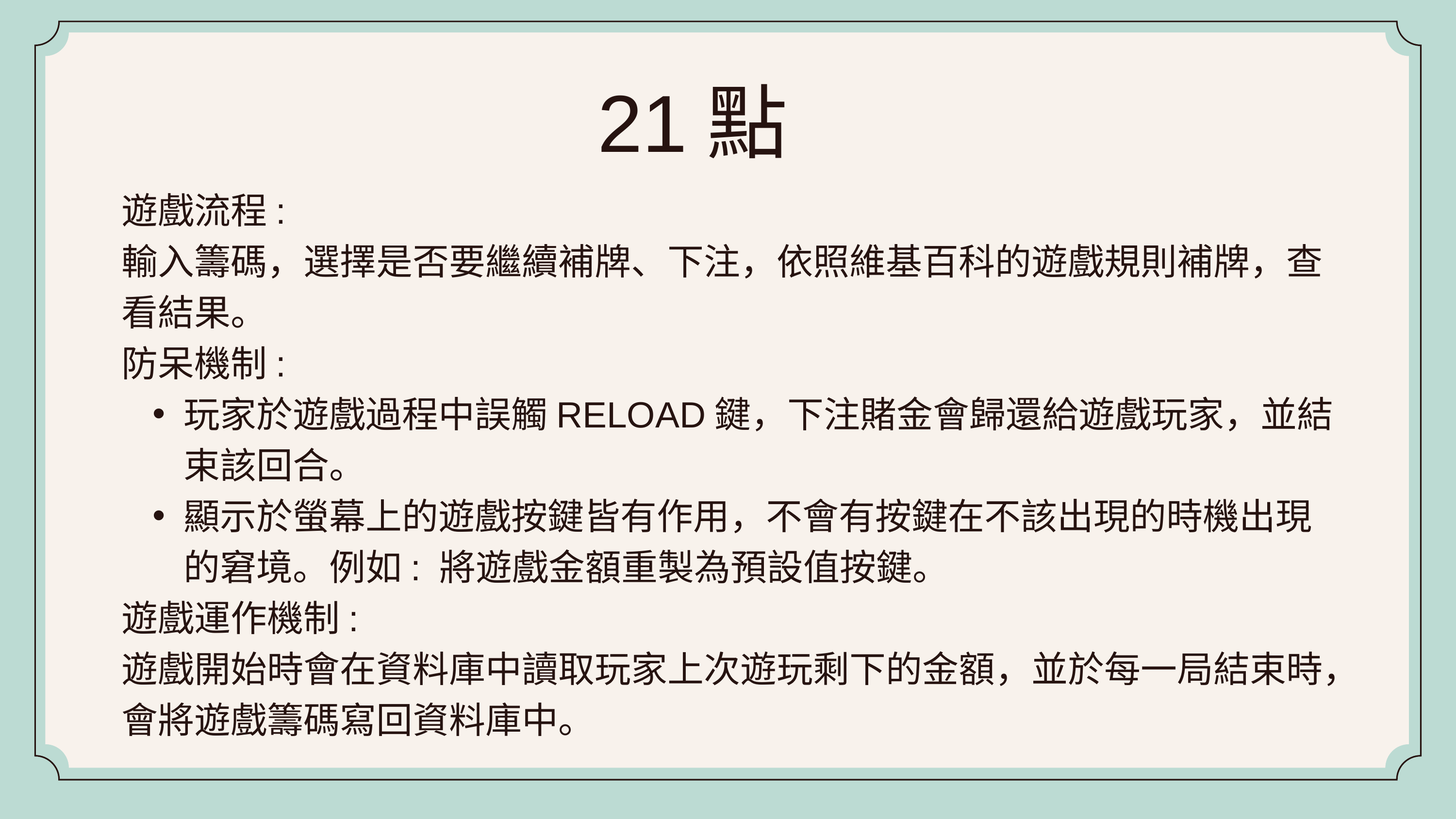

21點
遊戲流程:
輸入籌碼，選擇是否要繼續補牌、下注，依照維基百科的遊戲規則補牌，查看結果。
防呆機制:
玩家於遊戲過程中誤觸RELOAD鍵，下注賭金會歸還給遊戲玩家，並結束該回合。
顯示於螢幕上的遊戲按鍵皆有作用，不會有按鍵在不該出現的時機出現的窘境。例如: 將遊戲金額重製為預設值按鍵。
遊戲運作機制:
遊戲開始時會在資料庫中讀取玩家上次遊玩剩下的金額，並於每一局結束時，會將遊戲籌碼寫回資料庫中。